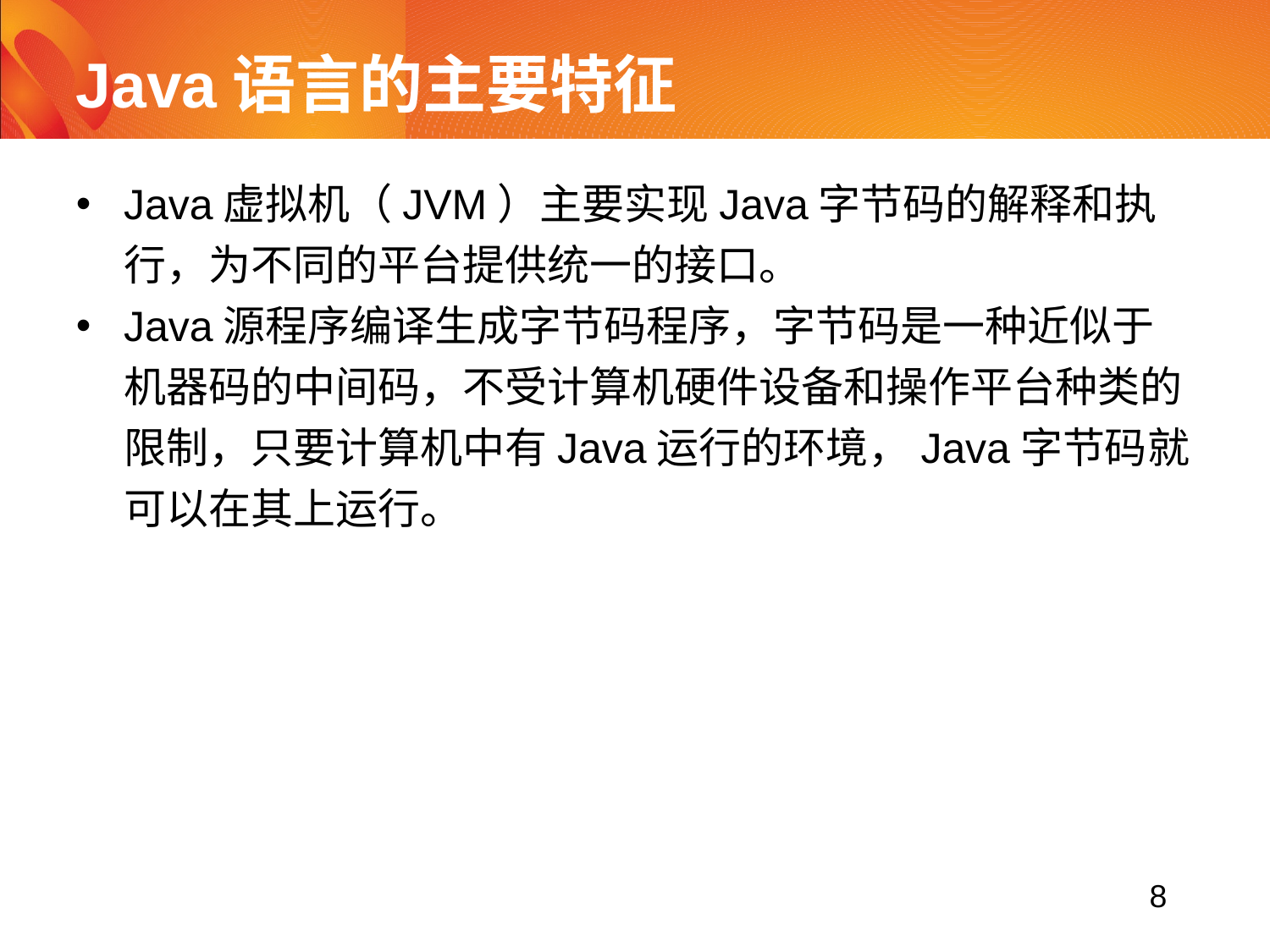

# Java语言的主要特征
Java虚拟机（JVM）主要实现Java字节码的解释和执行，为不同的平台提供统一的接口。
Java源程序编译生成字节码程序，字节码是一种近似于机器码的中间码，不受计算机硬件设备和操作平台种类的限制，只要计算机中有Java运行的环境，Java字节码就可以在其上运行。